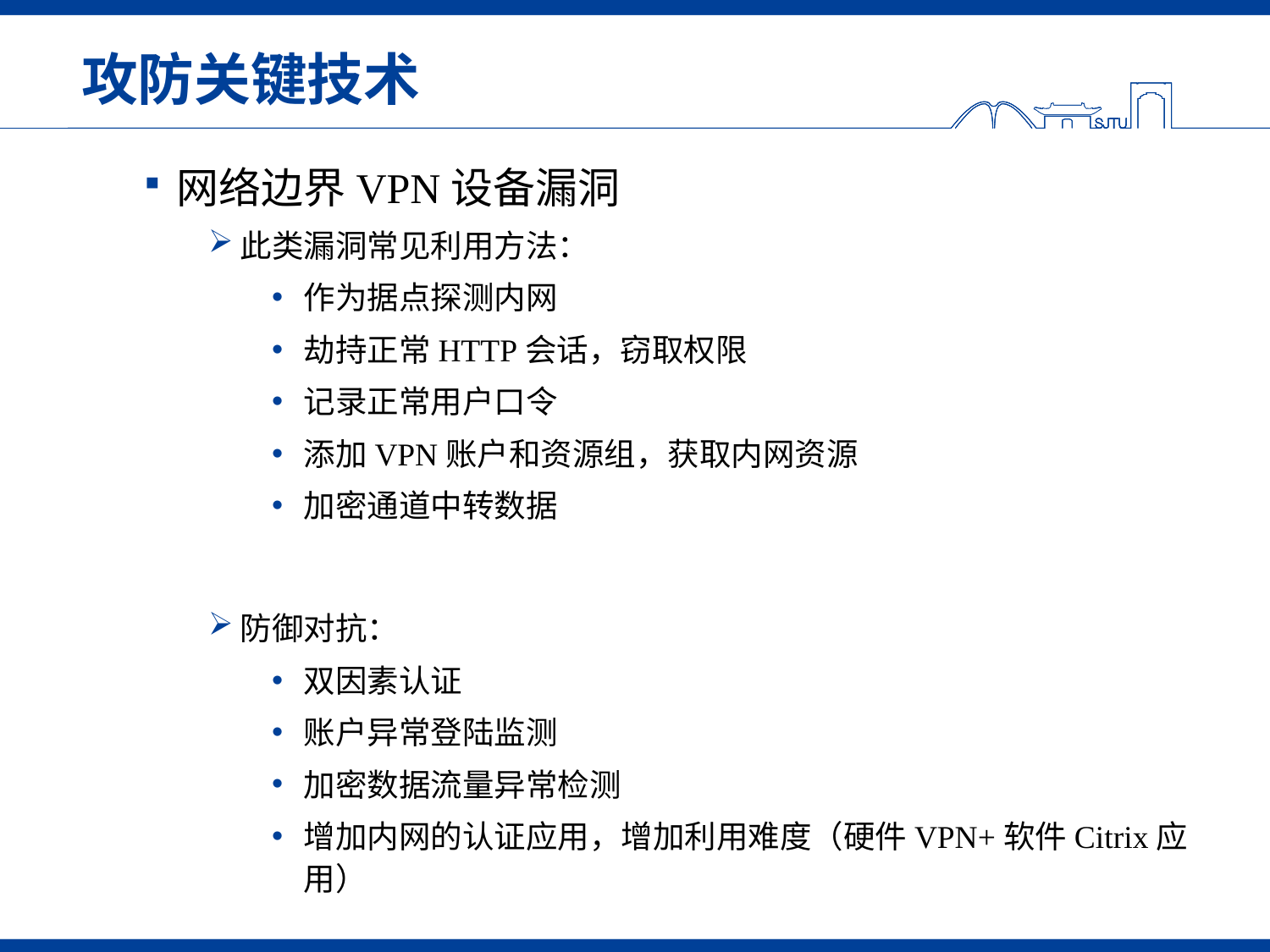

# 攻防关键技术
网络边界VPN设备漏洞
此类漏洞常见利用方法：
作为据点探测内网
劫持正常HTTP会话，窃取权限
记录正常用户口令
添加VPN账户和资源组，获取内网资源
加密通道中转数据

防御对抗：
双因素认证
账户异常登陆监测
加密数据流量异常检测
增加内网的认证应用，增加利用难度（硬件VPN+软件Citrix应用）